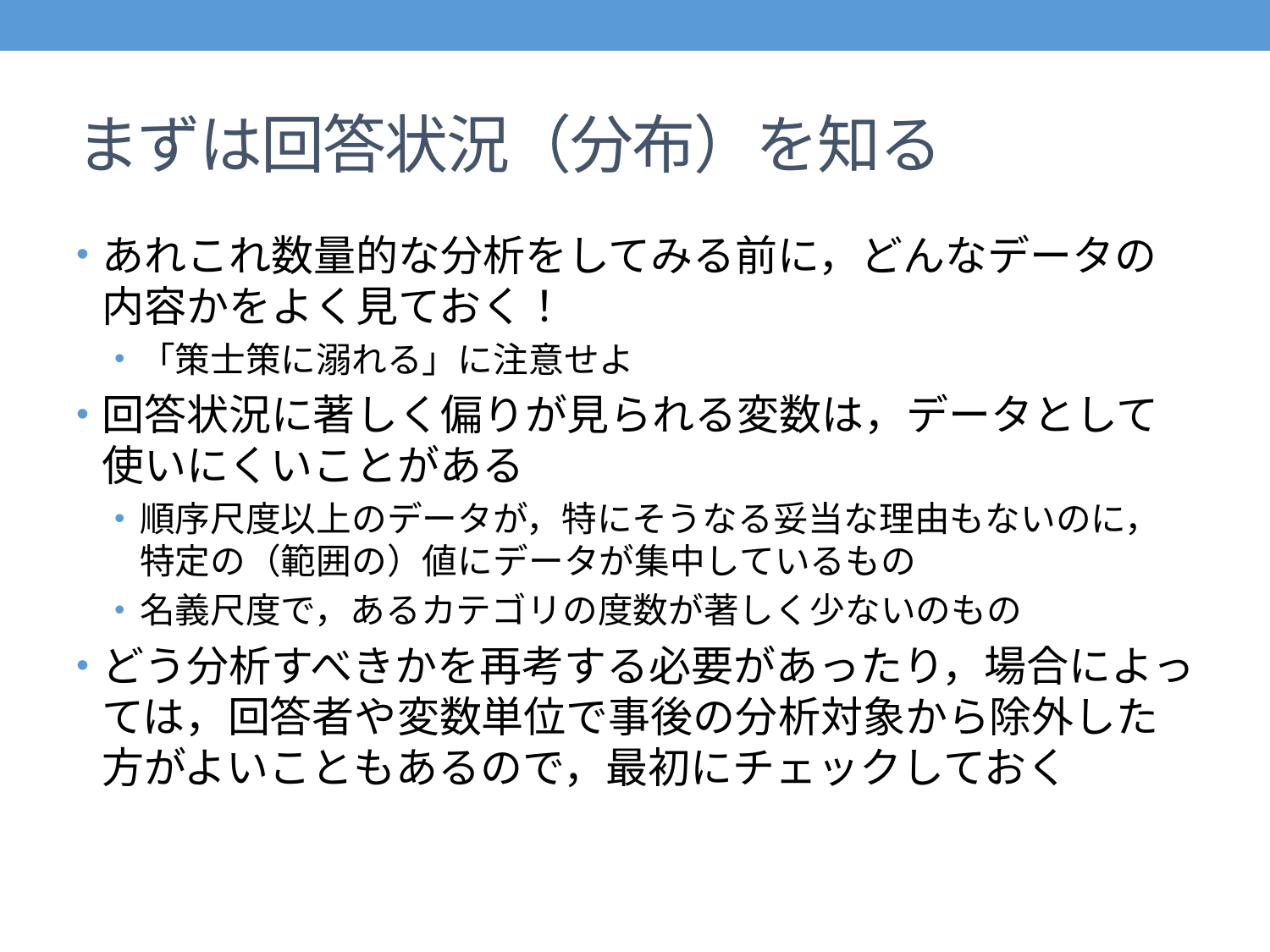

# まずは回答状況（分布）を知る
あれこれ数量的な分析をしてみる前に，どんなデータの内容かをよく見ておく！
「策士策に溺れる」に注意せよ
回答状況に著しく偏りが見られる変数は，データとして使いにくいことがある
順序尺度以上のデータが，特にそうなる妥当な理由もないのに，特定の（範囲の）値にデータが集中しているもの
名義尺度で，あるカテゴリの度数が著しく少ないのもの
どう分析すべきかを再考する必要があったり，場合によっては，回答者や変数単位で事後の分析対象から除外した方がよいこともあるので，最初にチェックしておく